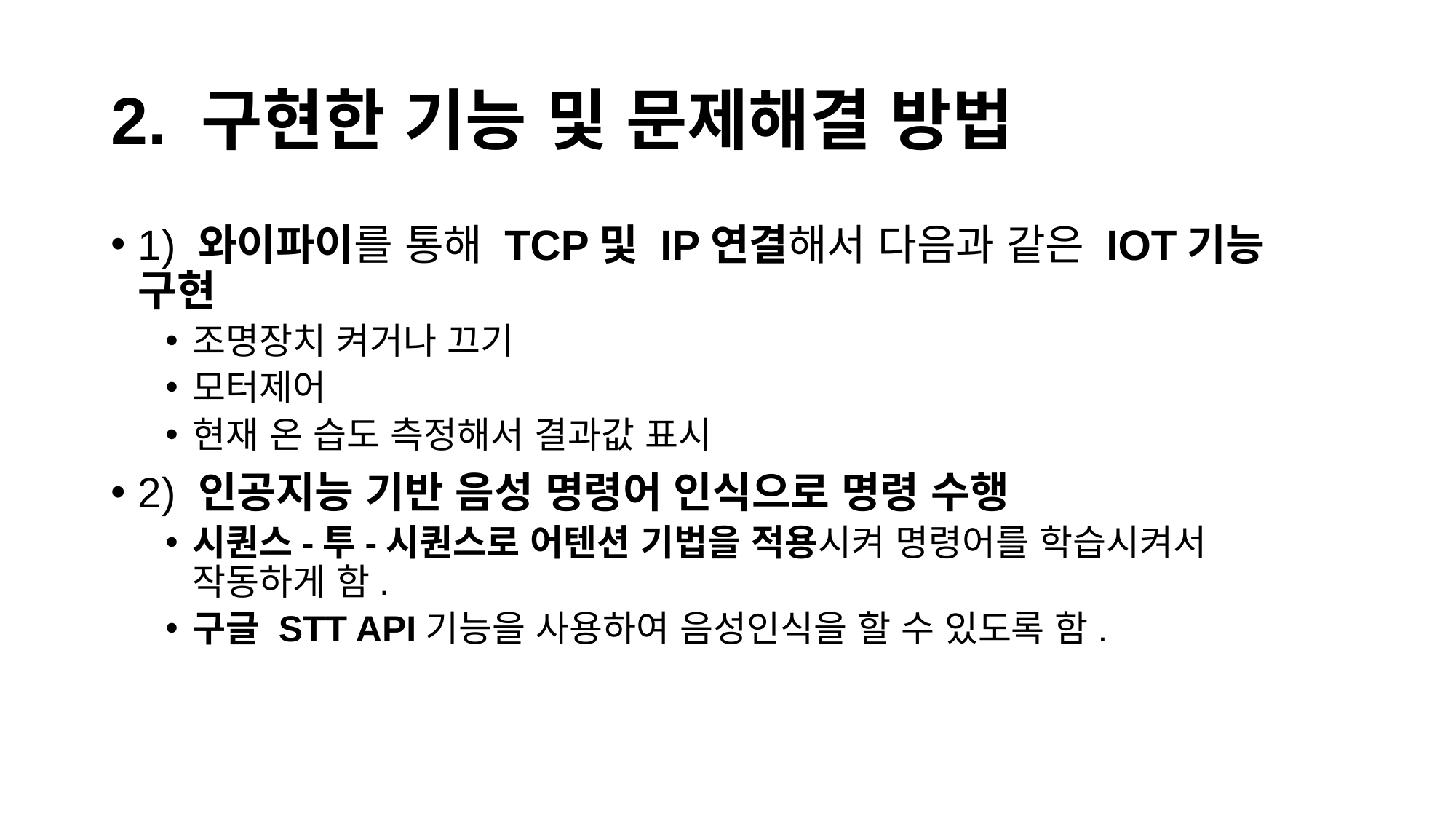

# 2. 구현한 기능 및 문제해결 방법
1) 와이파이를 통해 TCP및 IP연결해서 다음과 같은 IOT기능 구현
조명장치 켜거나 끄기
모터제어
현재 온 습도 측정해서 결과값 표시
2) 인공지능 기반 음성 명령어 인식으로 명령 수행
시퀀스-투-시퀀스로 어텐션 기법을 적용시켜 명령어를 학습시켜서 작동하게 함.
구글 STT API기능을 사용하여 음성인식을 할 수 있도록 함.